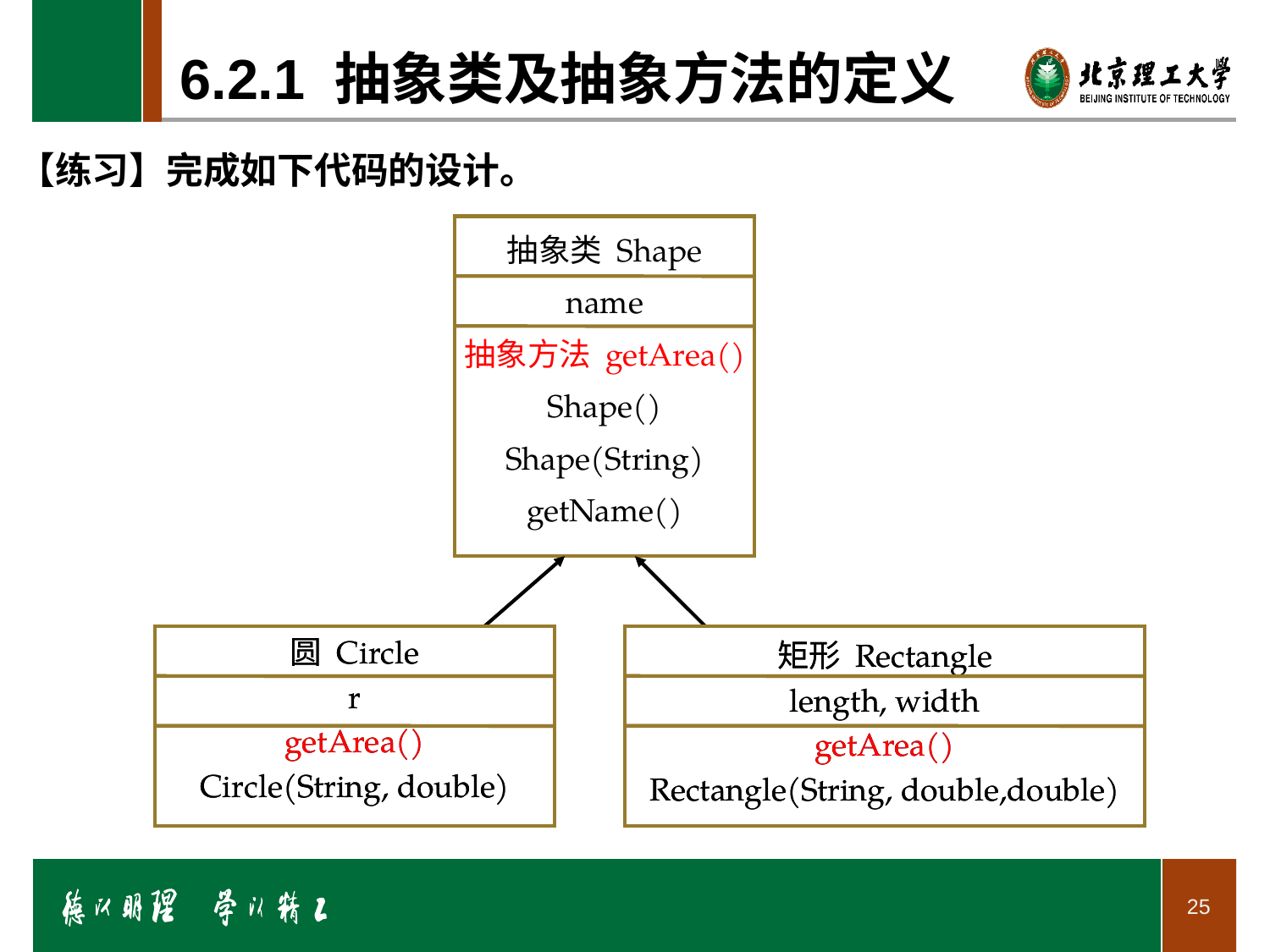

# 6.2.1 抽象类及抽象方法的定义
【练习】完成如下代码的设计。
抽象类 Shape
name
抽象方法 getArea()
Shape()
Shape(String)
getName()

圆 Circle
r
getArea()
Circle(String, double)

圆 Circle
r
getArea()
Circle(String, double)

矩形 Rectangle
length, width
getArea()
Rectangle(String, double,double)

矩形 Rectangle
length, width
getArea()
Rectangle(String, double,double)